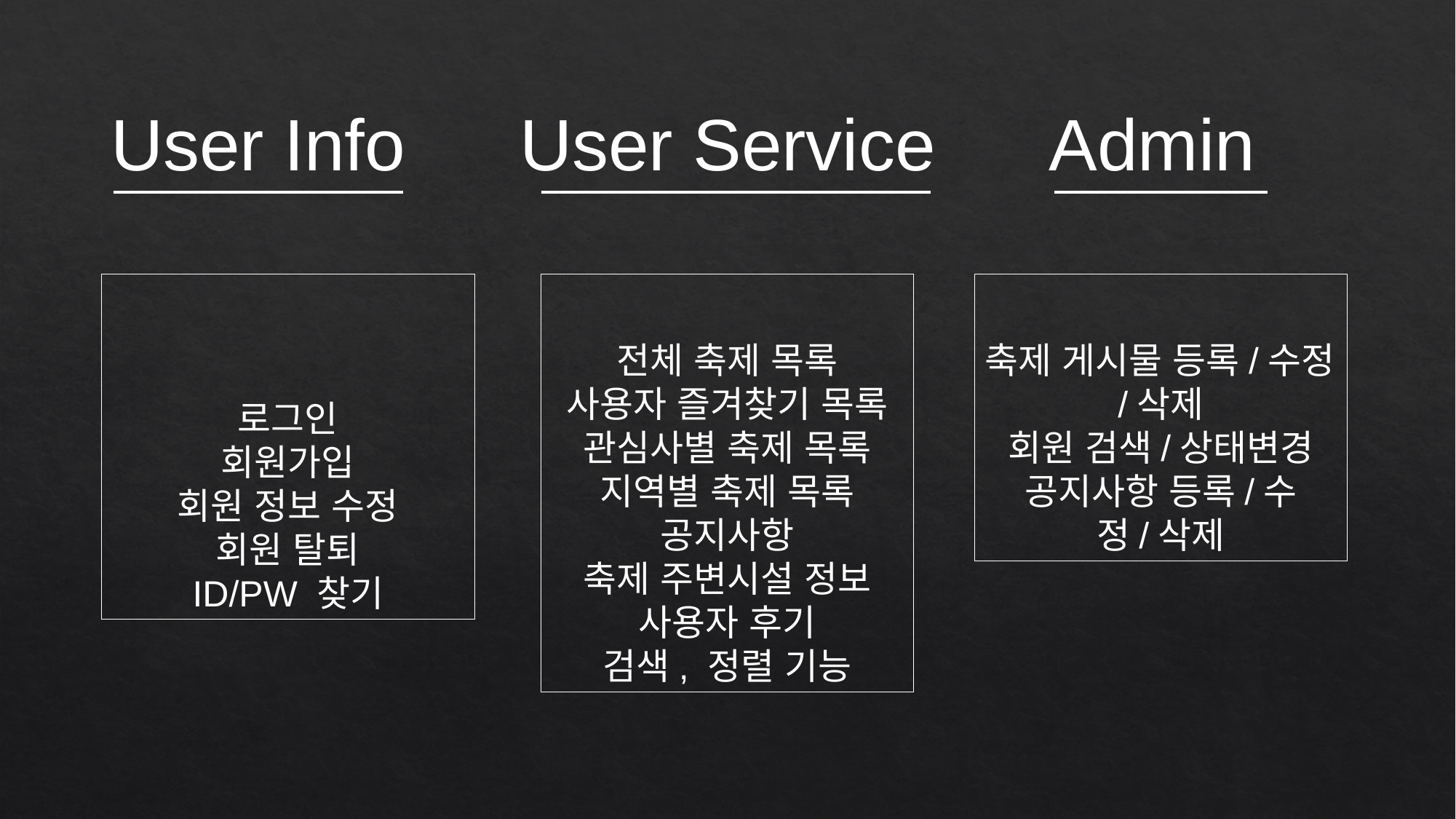

User Info
User Service
Admin

로그인
회원가입
회원 정보 수정
회원 탈퇴
ID/PW 찾기

축제 게시물 등록/수정/삭제
회원 검색/상태변경
공지사항 등록/수정/삭제

전체 축제 목록
사용자 즐겨찾기 목록
관심사별 축제 목록
지역별 축제 목록
공지사항
축제 주변시설 정보
사용자 후기
검색, 정렬 기능